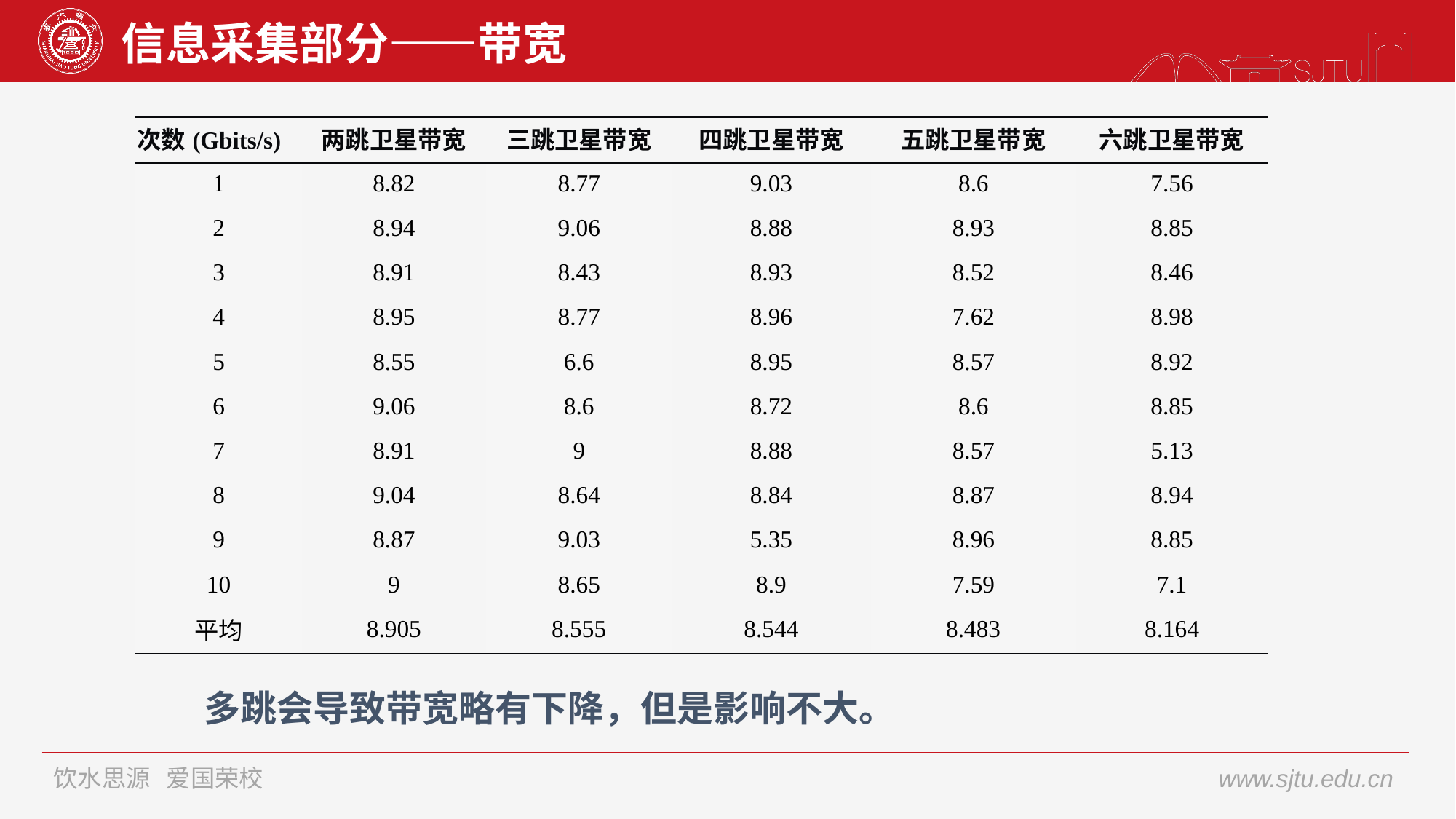

# 信息采集部分——带宽
| 次数(Gbits/s) | 两跳卫星带宽 | 三跳卫星带宽 | 四跳卫星带宽 | 五跳卫星带宽 | 六跳卫星带宽 |
| --- | --- | --- | --- | --- | --- |
| 1 | 8.82 | 8.77 | 9.03 | 8.6 | 7.56 |
| 2 | 8.94 | 9.06 | 8.88 | 8.93 | 8.85 |
| 3 | 8.91 | 8.43 | 8.93 | 8.52 | 8.46 |
| 4 | 8.95 | 8.77 | 8.96 | 7.62 | 8.98 |
| 5 | 8.55 | 6.6 | 8.95 | 8.57 | 8.92 |
| 6 | 9.06 | 8.6 | 8.72 | 8.6 | 8.85 |
| 7 | 8.91 | 9 | 8.88 | 8.57 | 5.13 |
| 8 | 9.04 | 8.64 | 8.84 | 8.87 | 8.94 |
| 9 | 8.87 | 9.03 | 5.35 | 8.96 | 8.85 |
| 10 | 9 | 8.65 | 8.9 | 7.59 | 7.1 |
| 平均 | 8.905 | 8.555 | 8.544 | 8.483 | 8.164 |
多跳会导致带宽略有下降，但是影响不大。